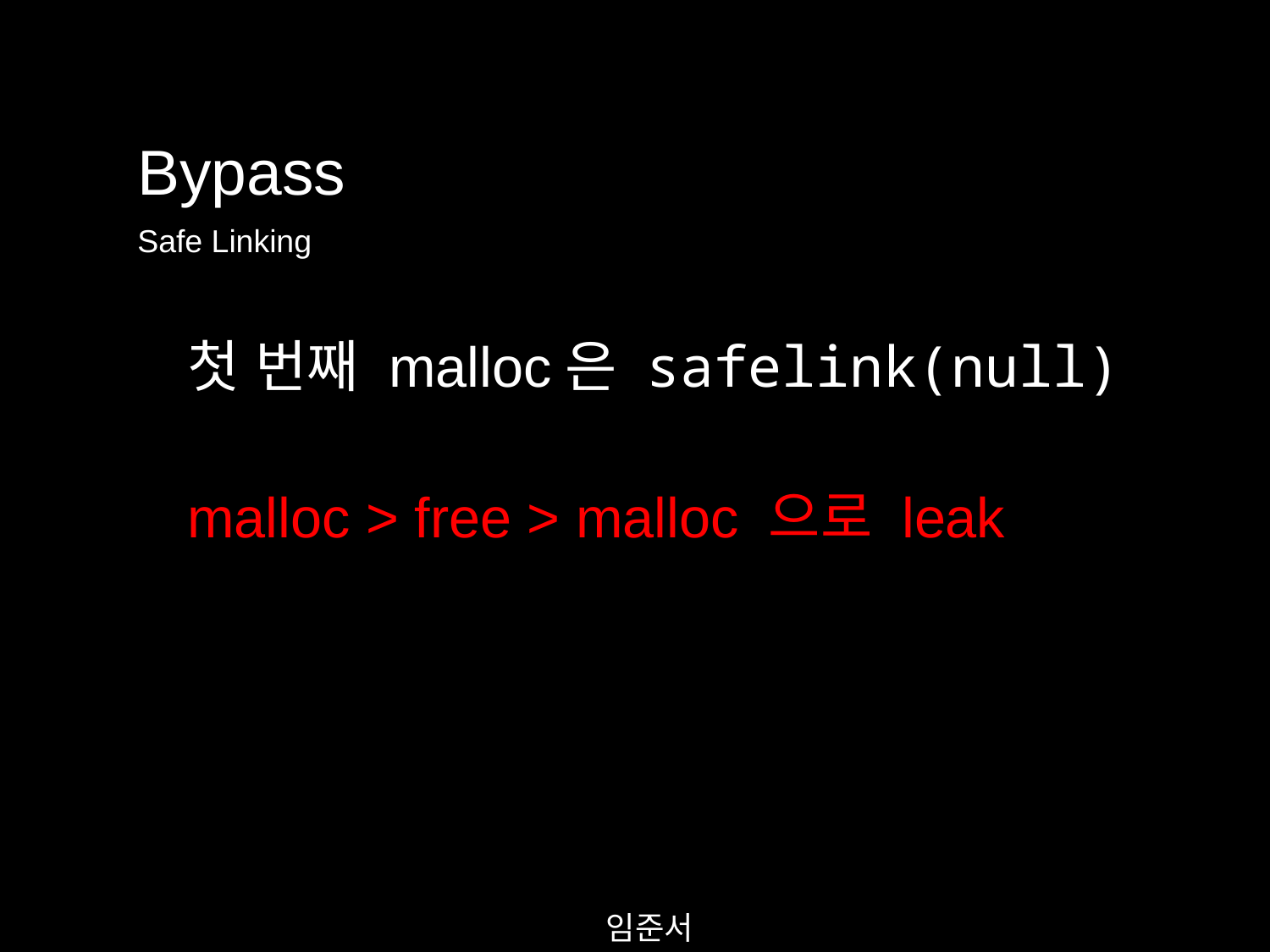

Bypass
Safe Linking
첫 번째 malloc은 safelink(null)
malloc > free > malloc 으로 leak

임준서